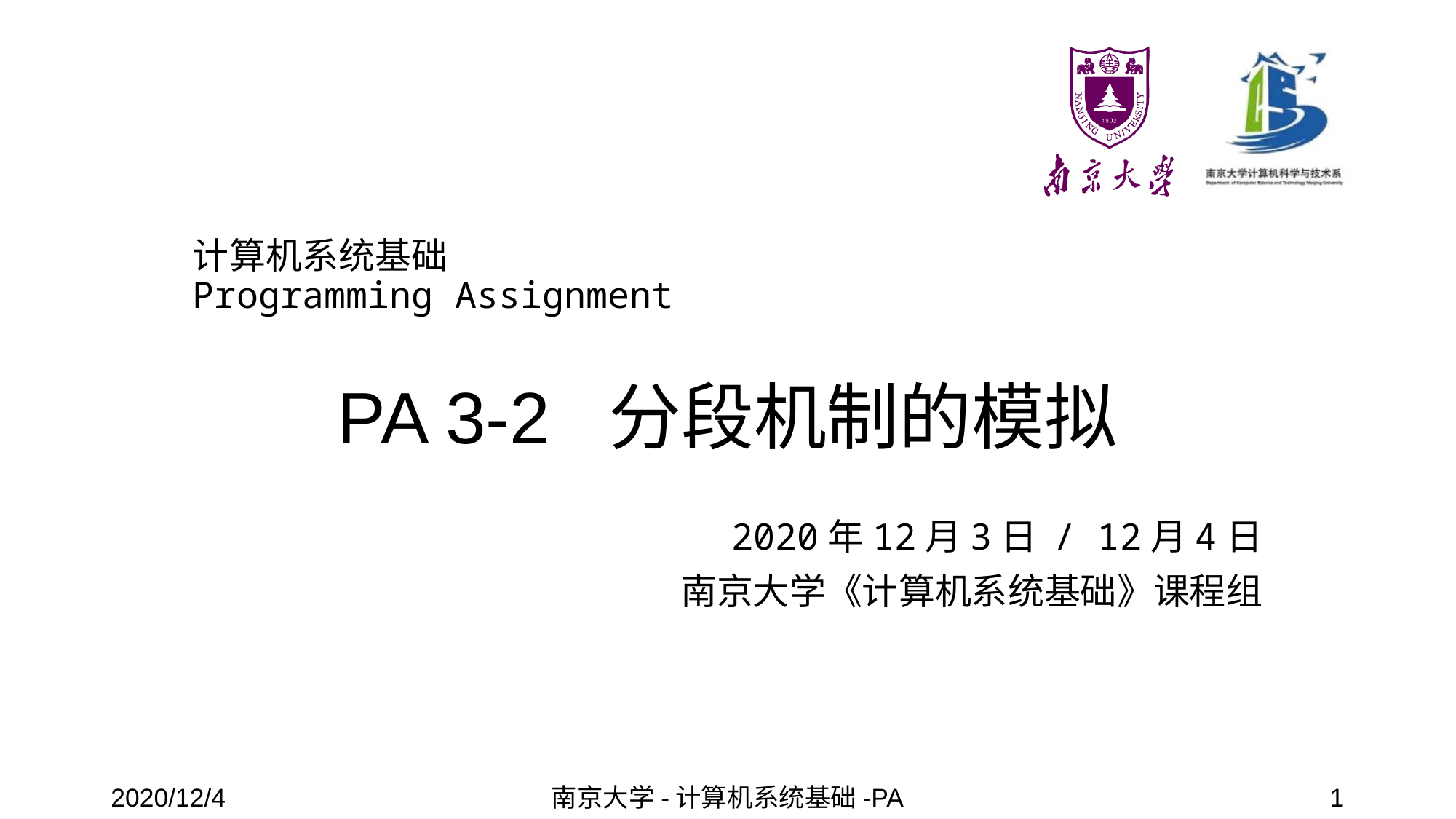

计算机系统基础
Programming Assignment
# PA 3-2  分段机制的模拟
2020年12月3日 / 12月4日
南京大学《计算机系统基础》课程组
2020/12/4
南京大学-计算机系统基础-PA
1